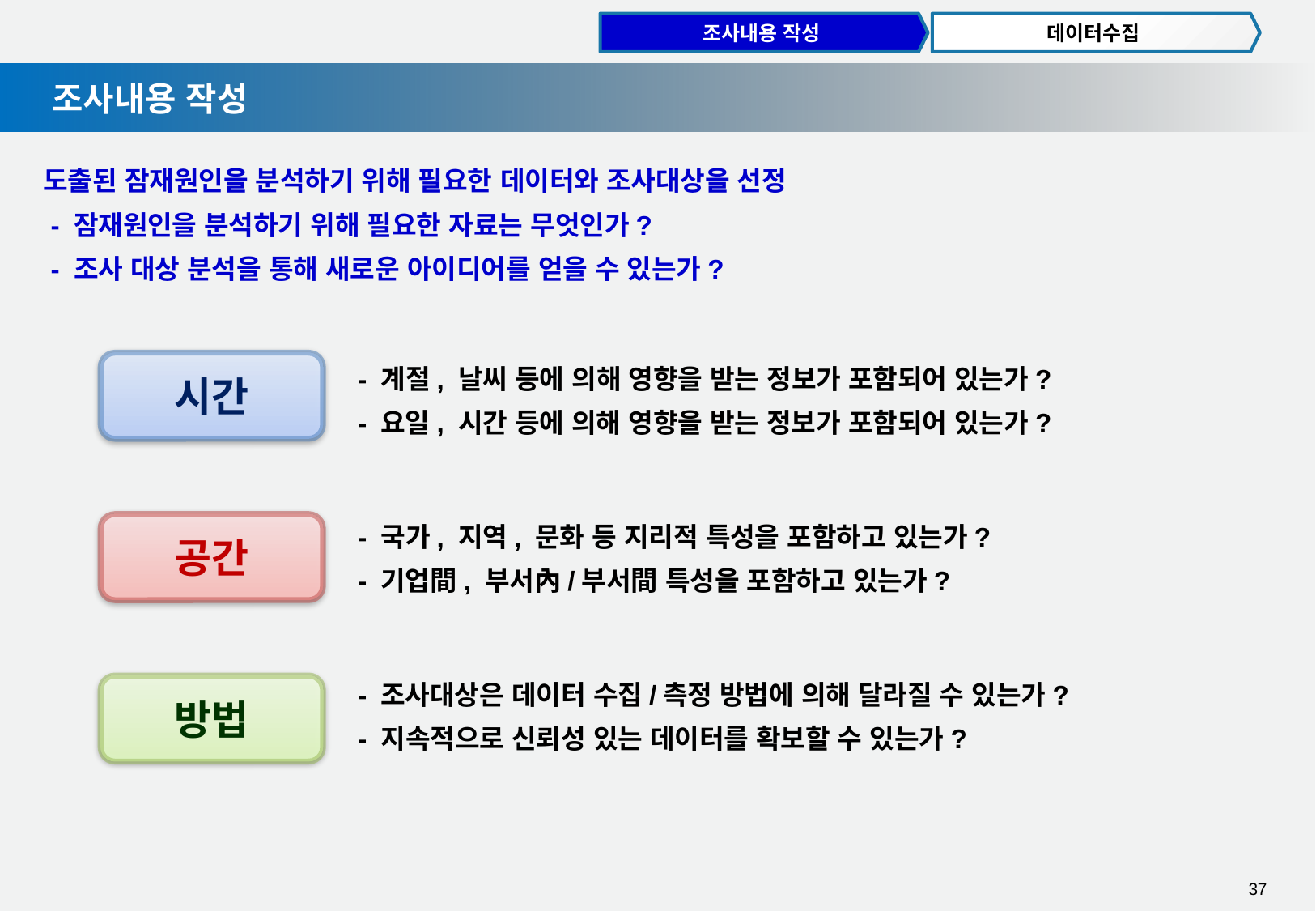

조사내용 작성
데이터수집

조사내용 작성
도출된 잠재원인을 분석하기 위해 필요한 데이터와 조사대상을 선정
 - 잠재원인을 분석하기 위해 필요한 자료는 무엇인가?
 - 조사 대상 분석을 통해 새로운 아이디어를 얻을 수 있는가?

시간
 - 계절, 날씨 등에 의해 영향을 받는 정보가 포함되어 있는가?
 - 요일, 시간 등에 의해 영향을 받는 정보가 포함되어 있는가?
 - 국가, 지역, 문화 등 지리적 특성을 포함하고 있는가?
 - 기업間, 부서內/부서間 특성을 포함하고 있는가?
공간
 - 조사대상은 데이터 수집/측정 방법에 의해 달라질 수 있는가?
 - 지속적으로 신뢰성 있는 데이터를 확보할 수 있는가?
방법
37